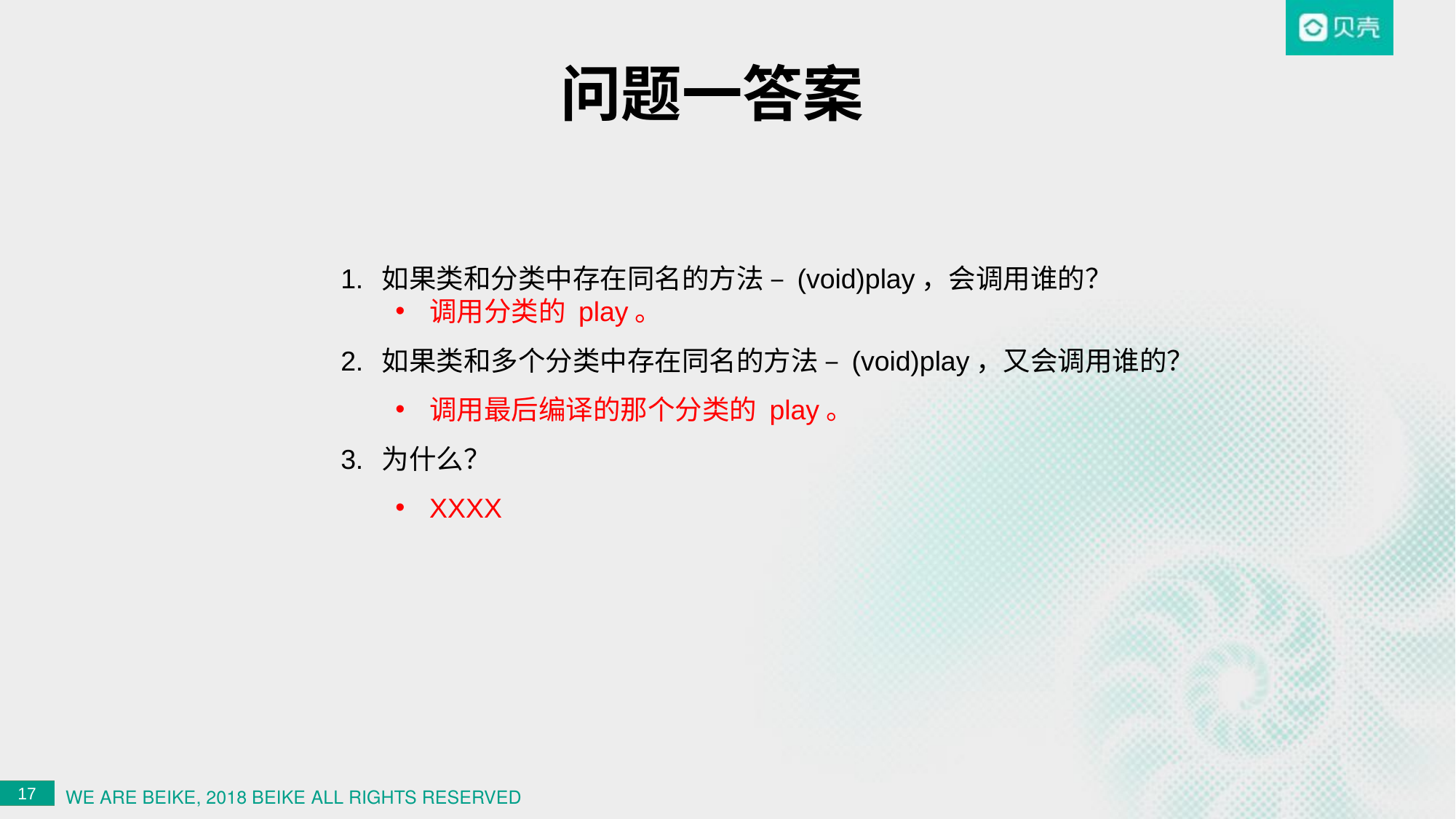

问题一答案
如果类和分类中存在同名的方法 – (void)play，会调用谁的？
调用分类的 play。
如果类和多个分类中存在同名的方法 – (void)play，又会调用谁的？
调用最后编译的那个分类的 play。
为什么？
XXXX